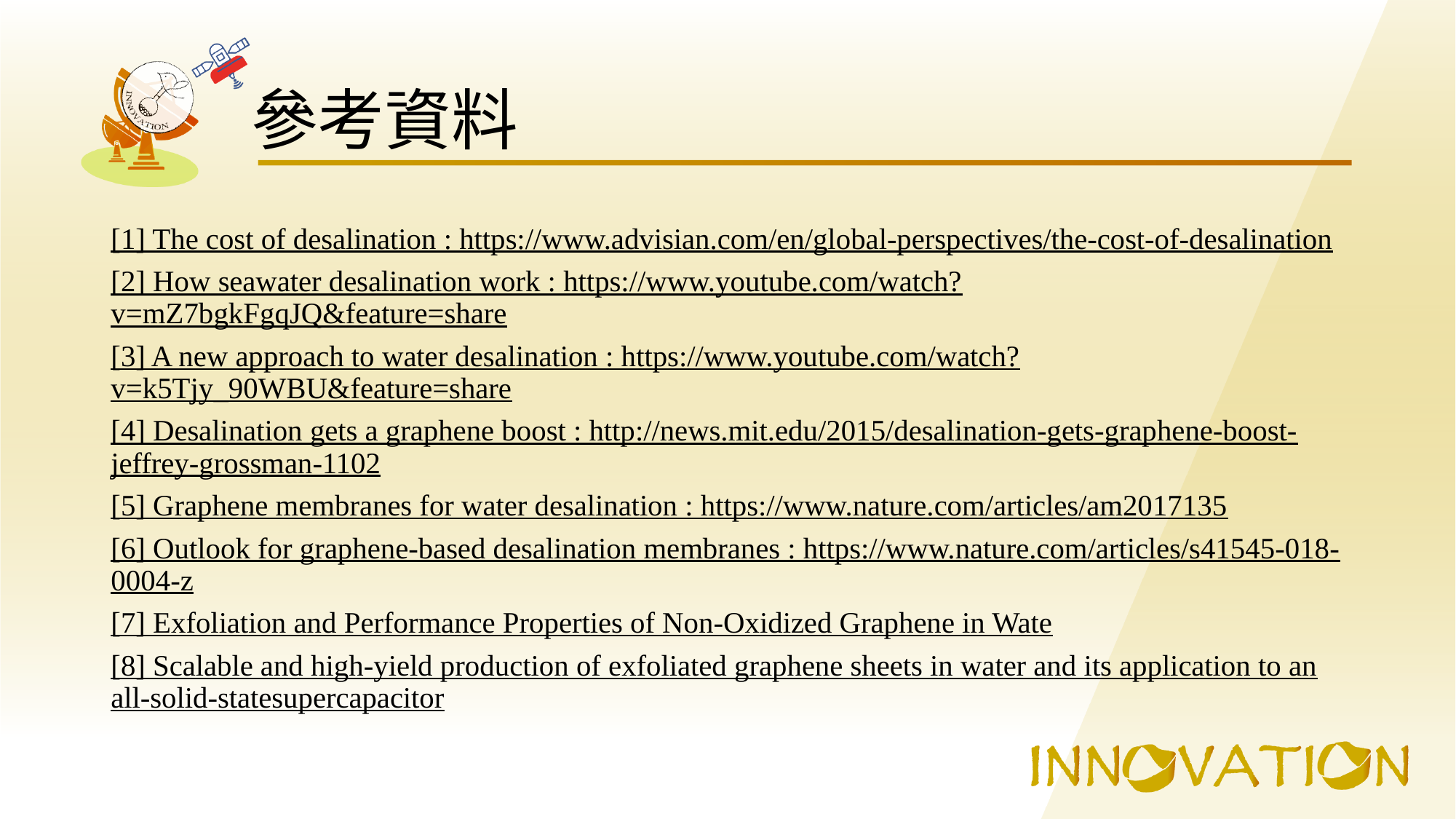

# 參考資料
[1] The cost of desalination : https://www.advisian.com/en/global-perspectives/the-cost-of-desalination
[2] How seawater desalination work : https://www.youtube.com/watch?v=mZ7bgkFgqJQ&feature=share
[3] A new approach to water desalination : https://www.youtube.com/watch?v=k5Tjy_90WBU&feature=share
[4] Desalination gets a graphene boost : http://news.mit.edu/2015/desalination-gets-graphene-boost-jeffrey-grossman-1102
[5] Graphene membranes for water desalination : https://www.nature.com/articles/am2017135
[6] Outlook for graphene-based desalination membranes : https://www.nature.com/articles/s41545-018-0004-z
[7] Exfoliation and Performance Properties of Non-Oxidized Graphene in Wate
[8] Scalable and high-yield production of exfoliated graphene sheets in water and its application to an all-solid-statesupercapacitor